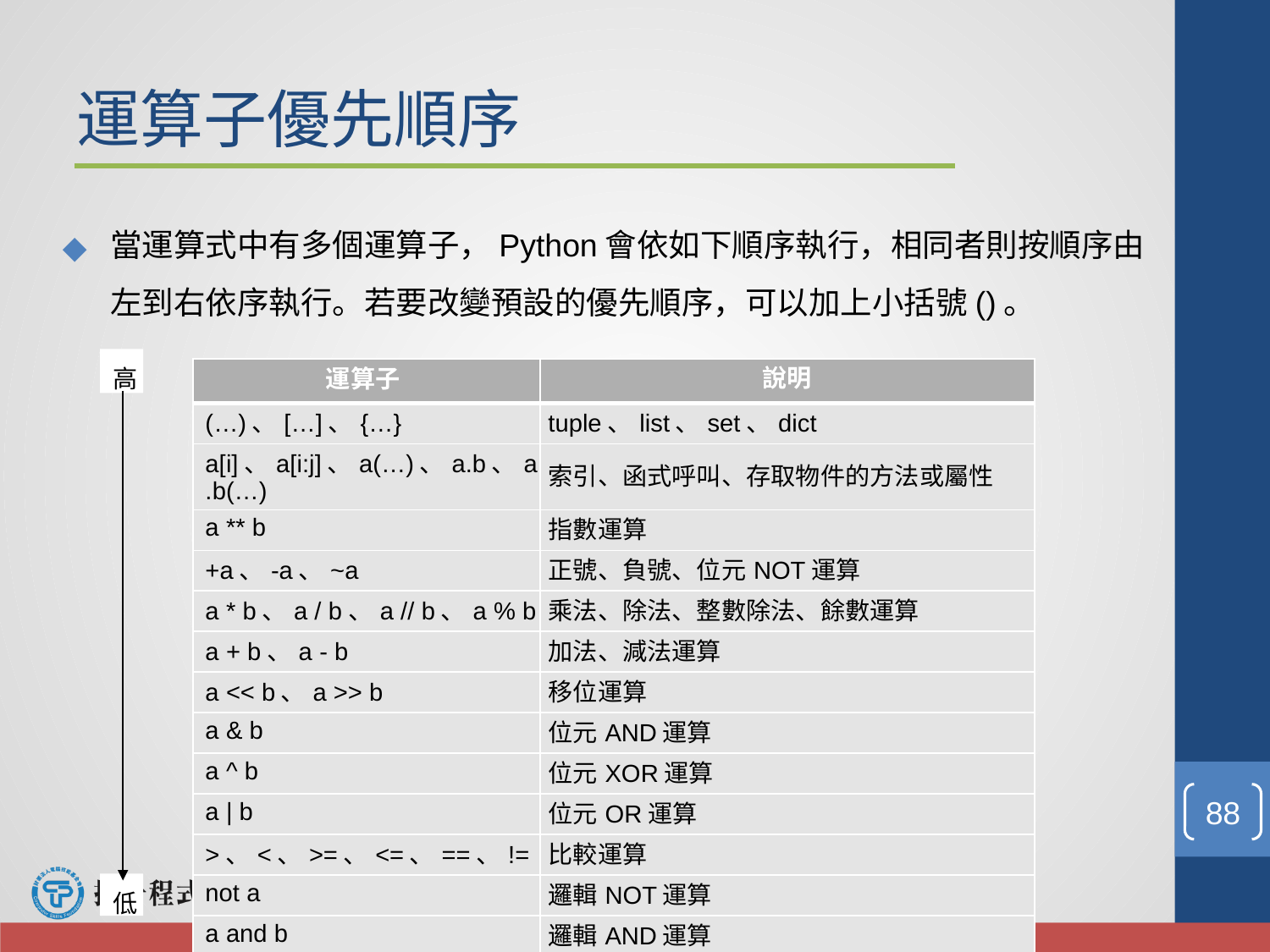

# 運算子優先順序
當運算式中有多個運算子，Python會依如下順序執行，相同者則按順序由左到右依序執行。若要改變預設的優先順序，可以加上小括號()。

高
低
| 運算子 | 說明 |
| --- | --- |
| (…)、[…]、{…} | tuple、list、set、dict |
| a[i]、a[i:j]、a(…)、a.b、a.b(…) | 索引、函式呼叫、存取物件的方法或屬性 |
| a \*\* b | 指數運算 |
| +a、-a、~a | 正號、負號、位元NOT運算 |
| a \* b、a / b、a // b、a % b | 乘法、除法、整數除法、餘數運算 |
| a + b、a - b | 加法、減法運算 |
| a << b、a >> b | 移位運算 |
| a & b | 位元AND運算 |
| a ^ b | 位元XOR運算 |
| a | b | 位元OR運算 |
| >、<、>=、<=、==、!= | 比較運算 |
| not a | 邏輯NOT運算 |
| a and b | 邏輯AND運算 |
| a or b | 邏輯OR運算 |

88